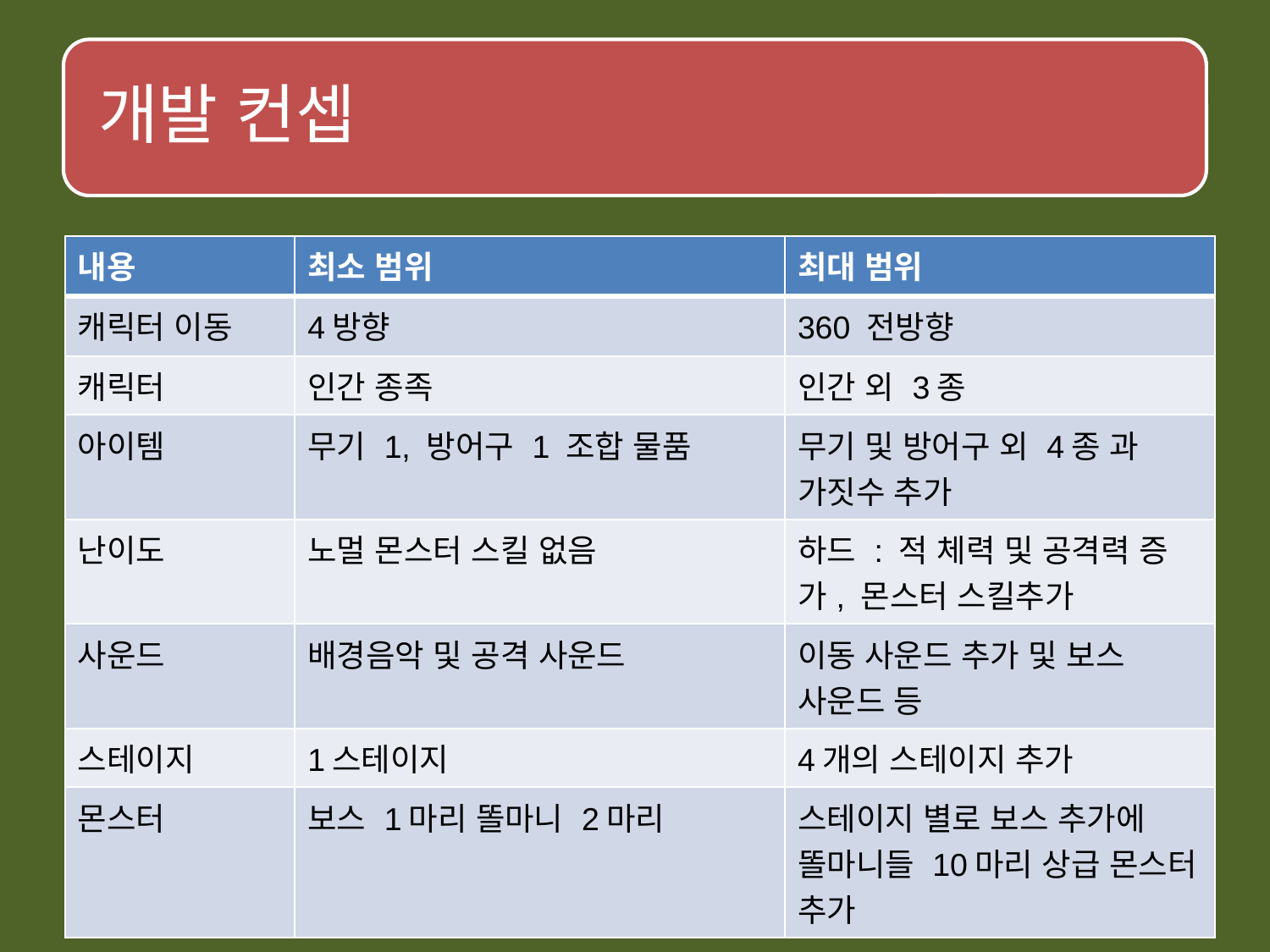

개발 컨셉
| 내용 | 최소 범위 | 최대 범위 |
| --- | --- | --- |
| 캐릭터 이동 | 4방향 | 360 전방향 |
| 캐릭터 | 인간 종족 | 인간 외 3종 |
| 아이템 | 무기 1, 방어구 1 조합 물품 | 무기 및 방어구 외 4종 과 가짓수 추가 |
| 난이도 | 노멀 몬스터 스킬 없음 | 하드 : 적 체력 및 공격력 증가, 몬스터 스킬추가 |
| 사운드 | 배경음악 및 공격 사운드 | 이동 사운드 추가 및 보스 사운드 등 |
| 스테이지 | 1스테이지 | 4개의 스테이지 추가 |
| 몬스터 | 보스 1마리 똘마니 2마리 | 스테이지 별로 보스 추가에 똘마니들 10마리 상급 몬스터 추가 |